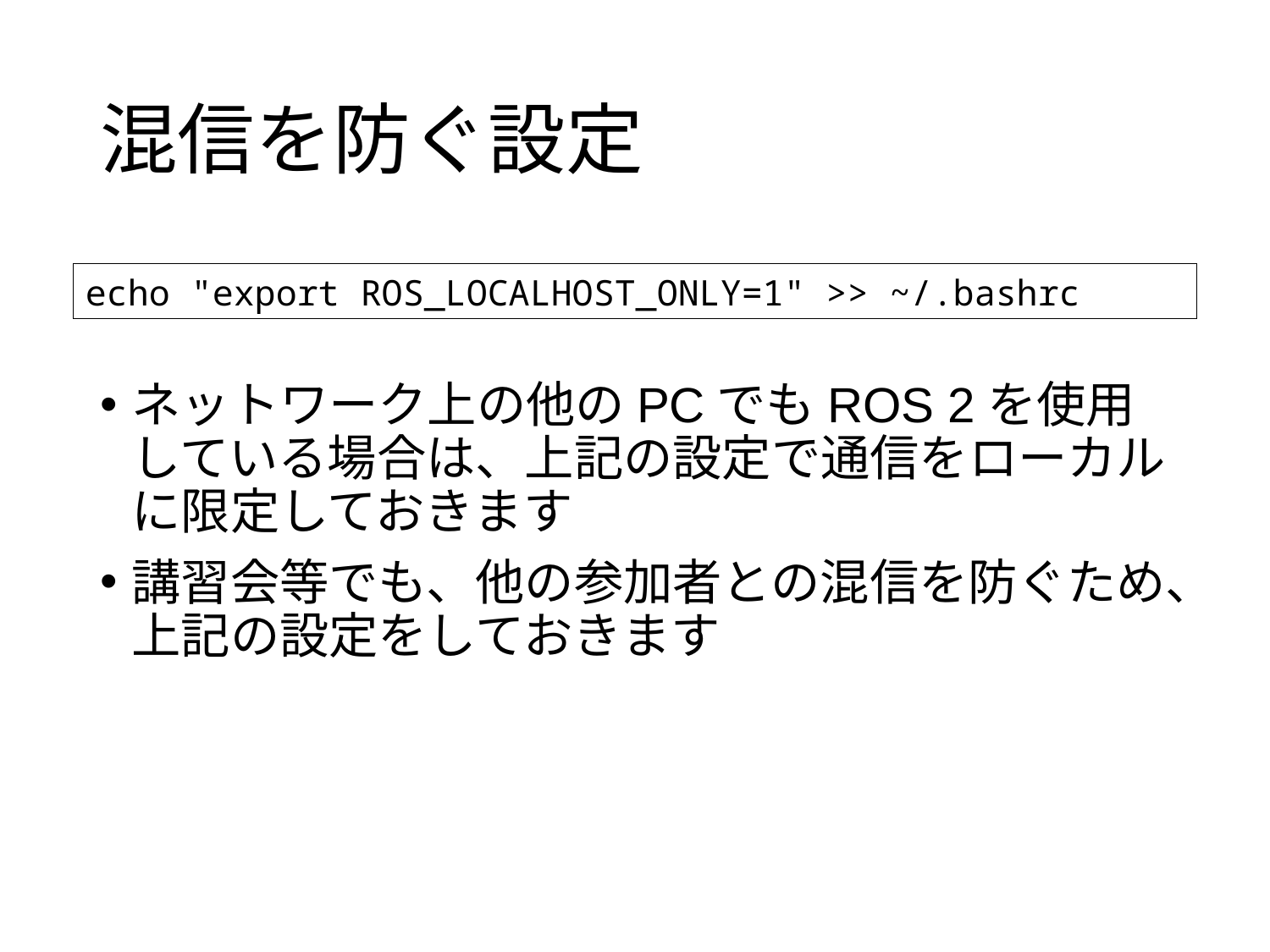

# 混信を防ぐ設定
echo "export ROS_LOCALHOST_ONLY=1" >> ~/.bashrc
ネットワーク上の他のPCでもROS 2を使用している場合は、上記の設定で通信をローカルに限定しておきます
講習会等でも、他の参加者との混信を防ぐため、上記の設定をしておきます